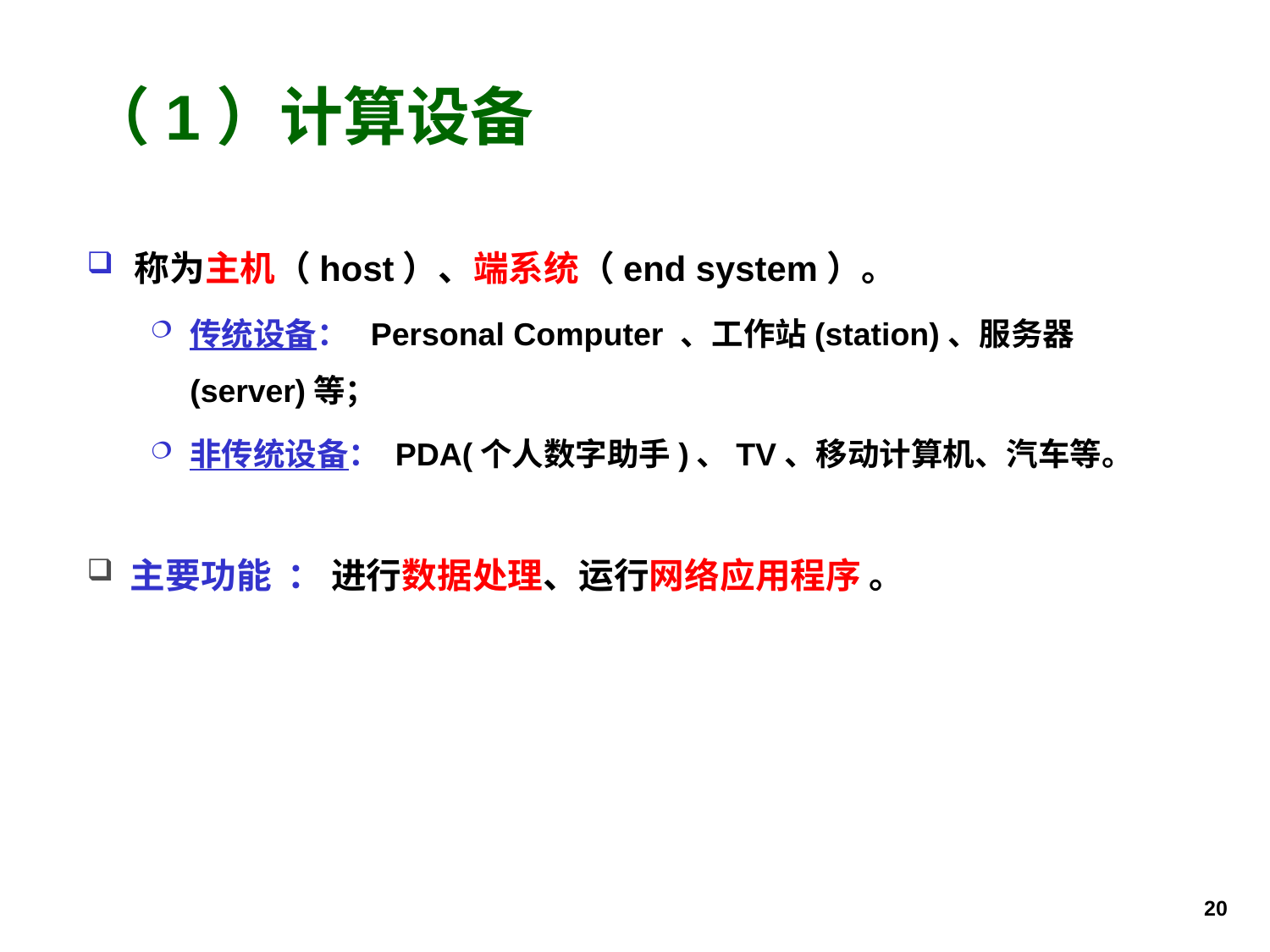

# （1）计算设备
称为主机（host）、端系统（end system）。
传统设备：  Personal Computer 、工作站(station)、服务器(server)等；
非传统设备： PDA(个人数字助手)、TV、移动计算机、汽车等。

 主要功能  ： 进行数据处理、运行网络应用程序 。

20